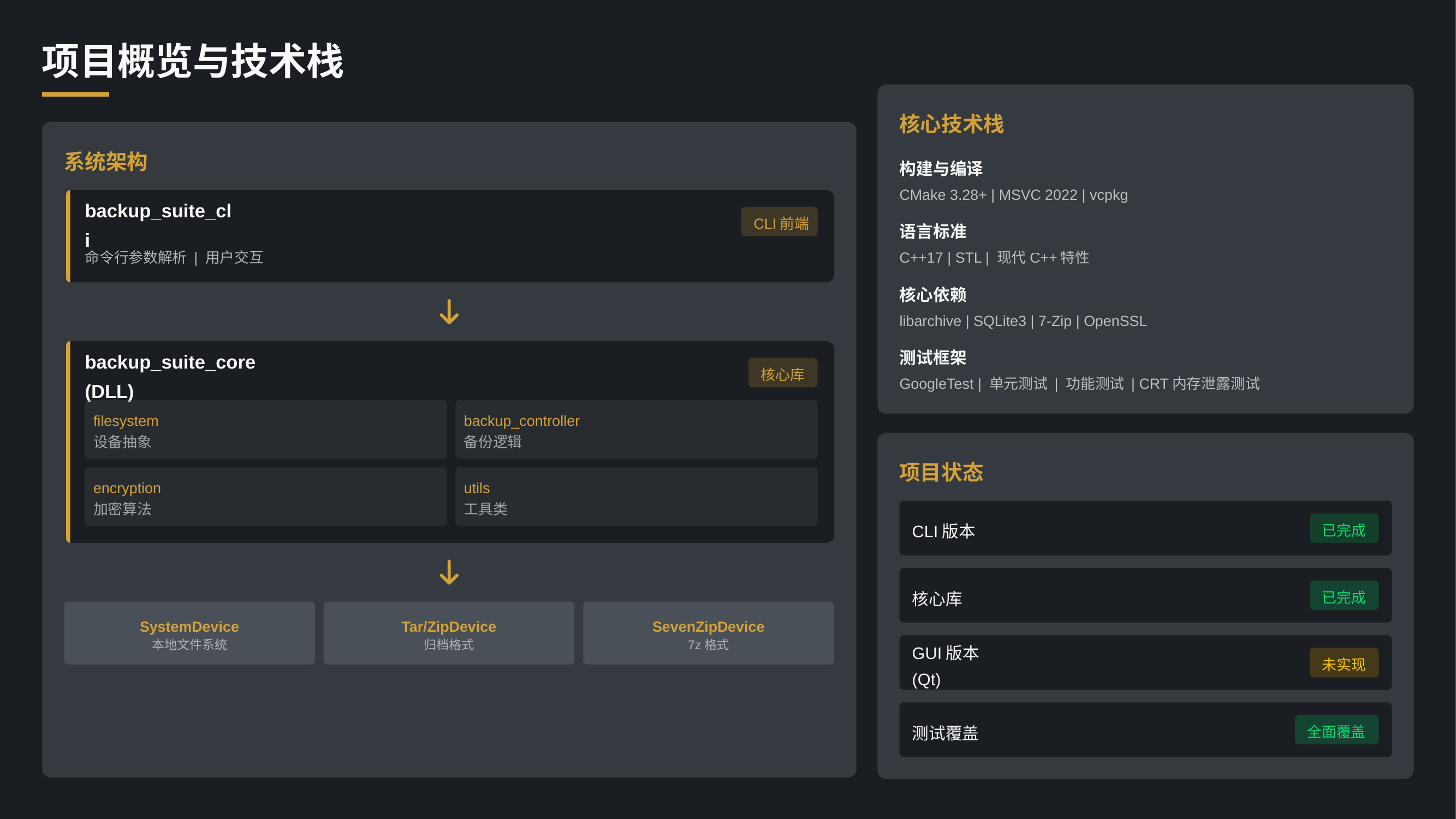

项目概览与技术栈

核心技术栈
构建与编译
CMake 3.28+ | MSVC 2022 | vcpkg
语言标准
C++17 | STL | 现代C++特性
核心依赖
libarchive | SQLite3 | 7-Zip | OpenSSL
测试框架
GoogleTest | 单元测试 | 功能测试 | CRT内存泄露测试

系统架构

backup_suite_cli

CLI前端
命令行参数解析 | 用户交互

backup_suite_core (DLL)

核心库

filesystem
backup_controller
设备抽象
备份逻辑

项目状态

已完成
CLI版本

已完成
核心库

未实现
GUI版本 (Qt)

全面覆盖
测试覆盖

encryption
utils
加密算法
工具类

SystemDevice
Tar/ZipDevice
SevenZipDevice
本地文件系统
归档格式
7z格式